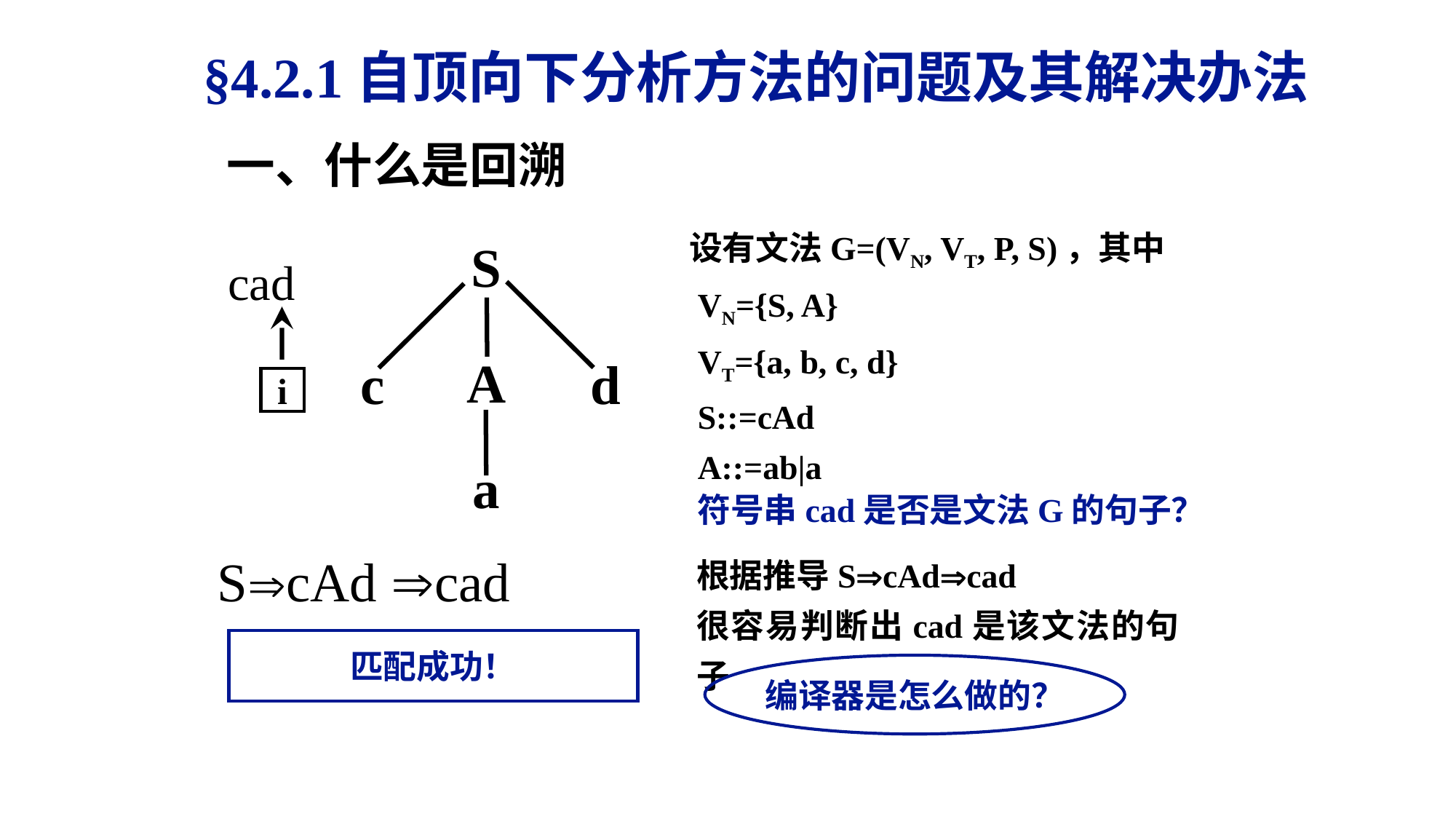

§4.2.1自顶向下分析方法的问题及其解决办法
一、什么是回溯
设有文法G=(VN, VT, P, S)，其中
 VN={S, A}
 VT={a, b, c, d}
 S::=cAd
 A::=ab|a
S
cad

A
c
d
i

a
符号串cad是否是文法G的句子？
根据推导S⇒cAd⇒cad
很容易判断出cad是该文法的句子
S⇒cAd ⇒cad
匹配成功！
编译器是怎么做的？